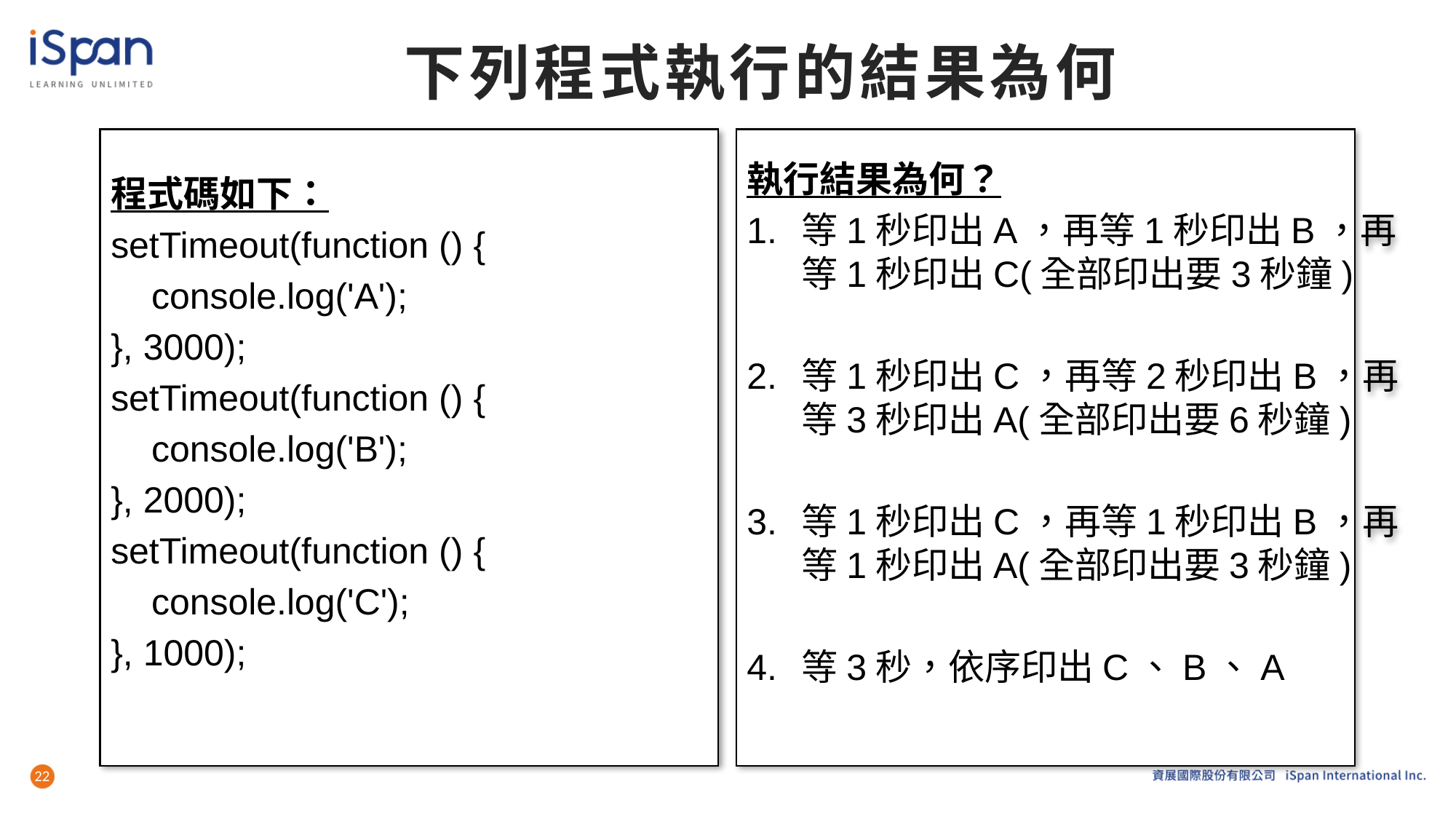

# 下列程式執行的結果為何
執行結果為何？
等1秒印出A，再等1秒印出B，再
等1秒印出C(全部印出要3秒鐘)

等1秒印出C，再等2秒印出B，再
等3秒印出A(全部印出要6秒鐘)

等1秒印出C，再等1秒印出B，再
等1秒印出A(全部印出要3秒鐘)

等3秒，依序印出C、B、A

程式碼如下：
setTimeout(function () {
    console.log('A');
}, 3000);
setTimeout(function () {
    console.log('B');
}, 2000);
setTimeout(function () {
    console.log('C');
}, 1000);

22